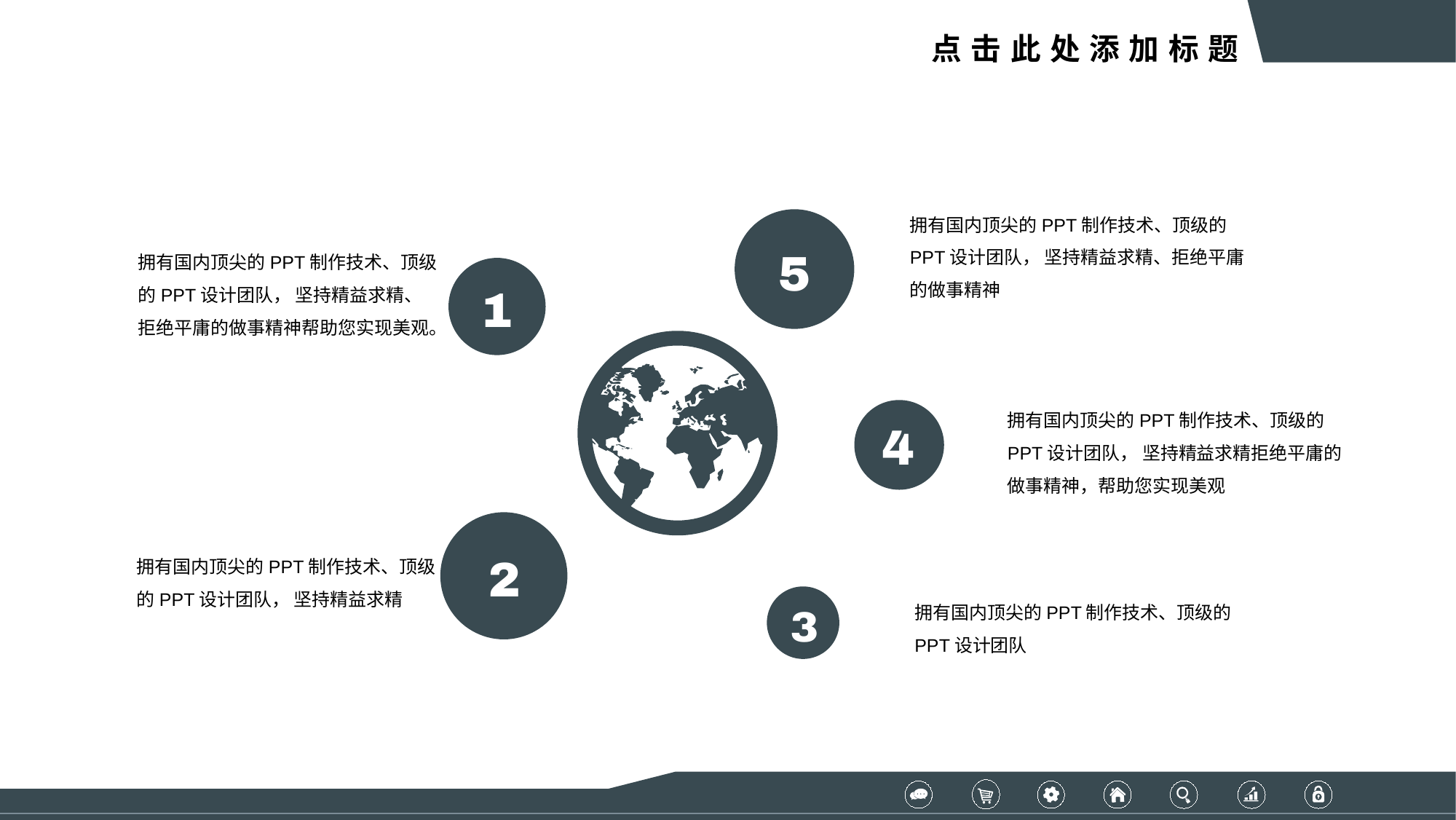

点击此处添加标题
拥有国内顶尖的PPT制作技术、顶级的PPT设计团队， 坚持精益求精、拒绝平庸的做事精神

5
拥有国内顶尖的PPT制作技术、顶级的PPT设计团队， 坚持精益求精、拒绝平庸的做事精神帮助您实现美观。

1

拥有国内顶尖的PPT制作技术、顶级的PPT设计团队， 坚持精益求精拒绝平庸的做事精神，帮助您实现美观

4

2
拥有国内顶尖的PPT制作技术、顶级的PPT设计团队， 坚持精益求精
拥有国内顶尖的PPT制作技术、顶级的PPT设计团队

3